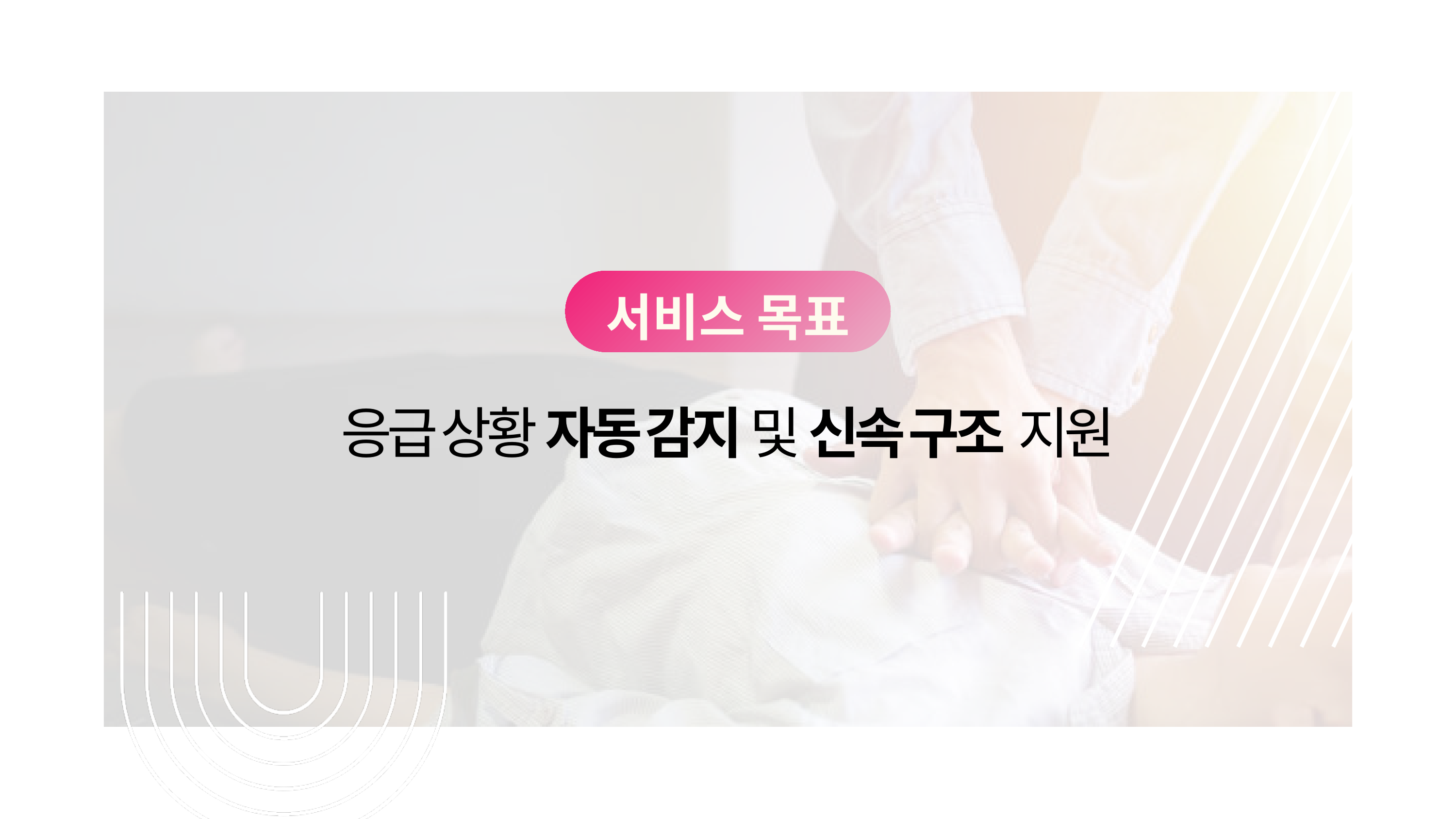

서비스 목표
응급 상황 자동 감지 및 신속 구조 지원